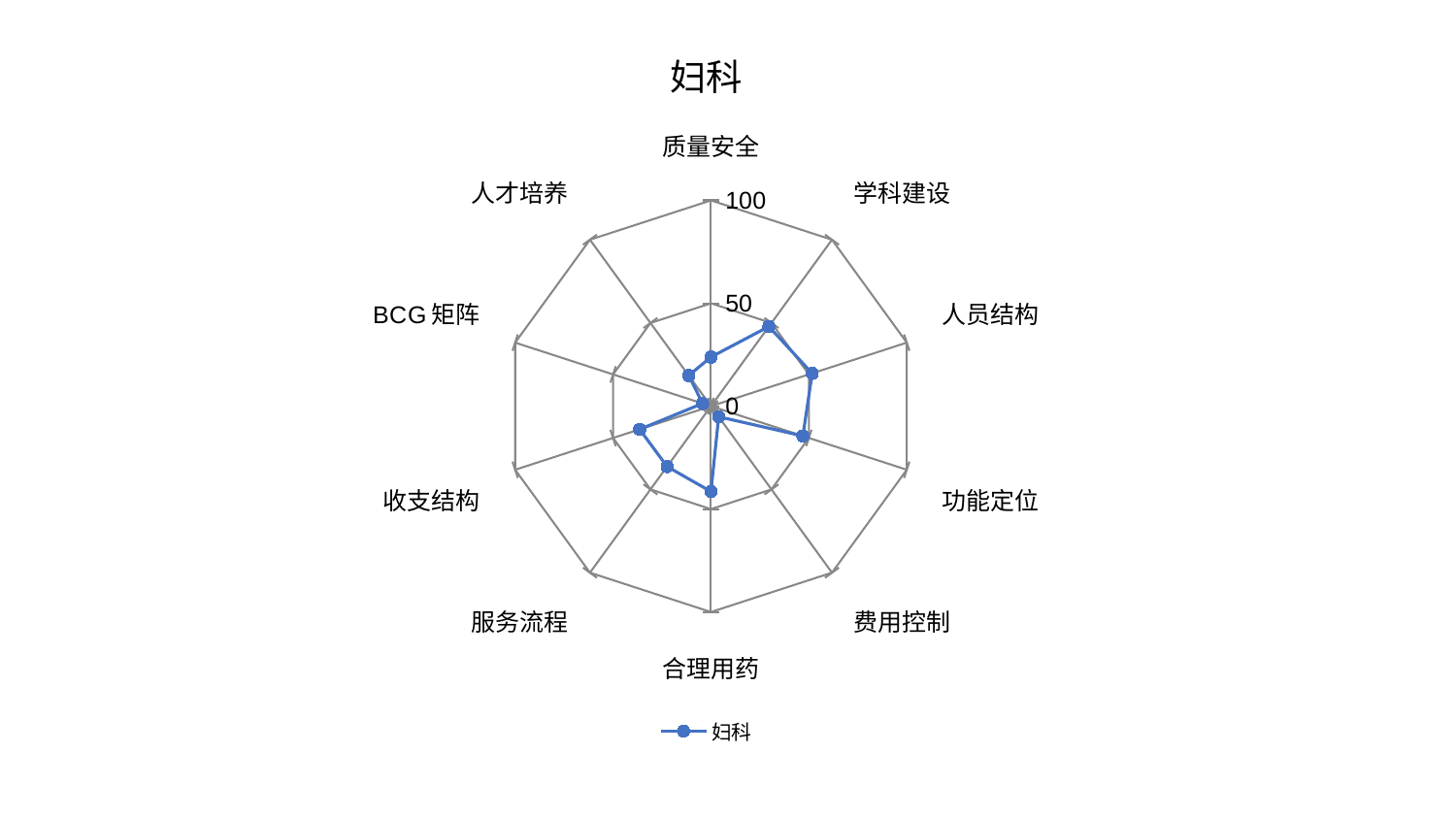

### Chart: 妇科

| Category | 妇科 |
|---|---|
| 质量安全 | 23.89384756043192 |
| 学科建设 | 47.8458576635463 |
| 人员结构 | 51.68468349294124 |
| 功能定位 | 46.935712642047655 |
| 费用控制 | 6.361336472984511 |
| 合理用药 | 41.49945741423795 |
| 服务流程 | 36.27259837000577 |
| 收支结构 | 36.435273081921466 |
| BCG矩阵 | 4.296511455317345 |
| 人才培养 | 18.414270566186094 |
112